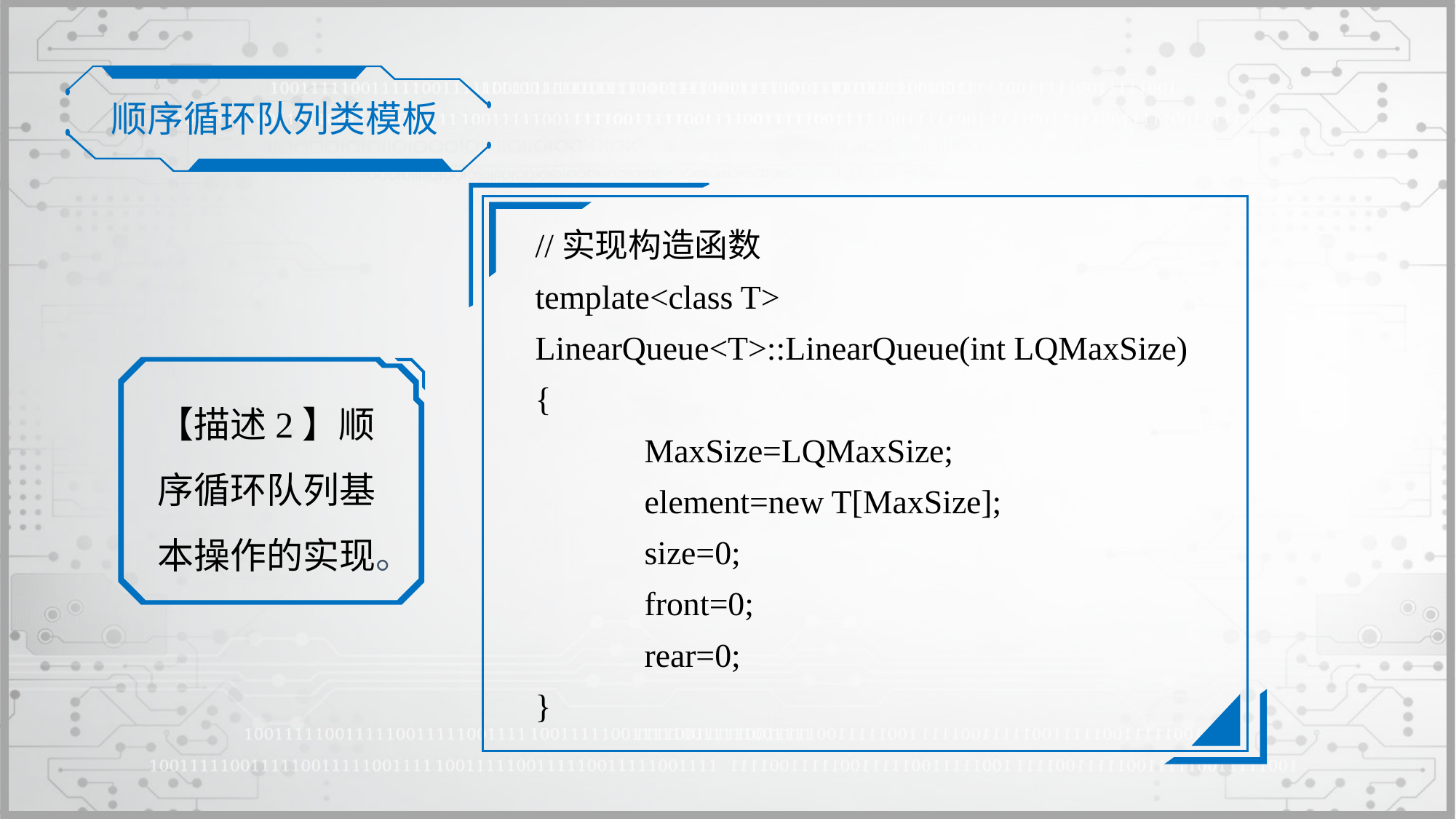

顺序循环队列类模板

//实现构造函数
template<class T>
LinearQueue<T>::LinearQueue(int LQMaxSize)
{
	MaxSize=LQMaxSize;
	element=new T[MaxSize];
	size=0;
	front=0;
	rear=0;
}

【描述2】顺序循环队列基本操作的实现。